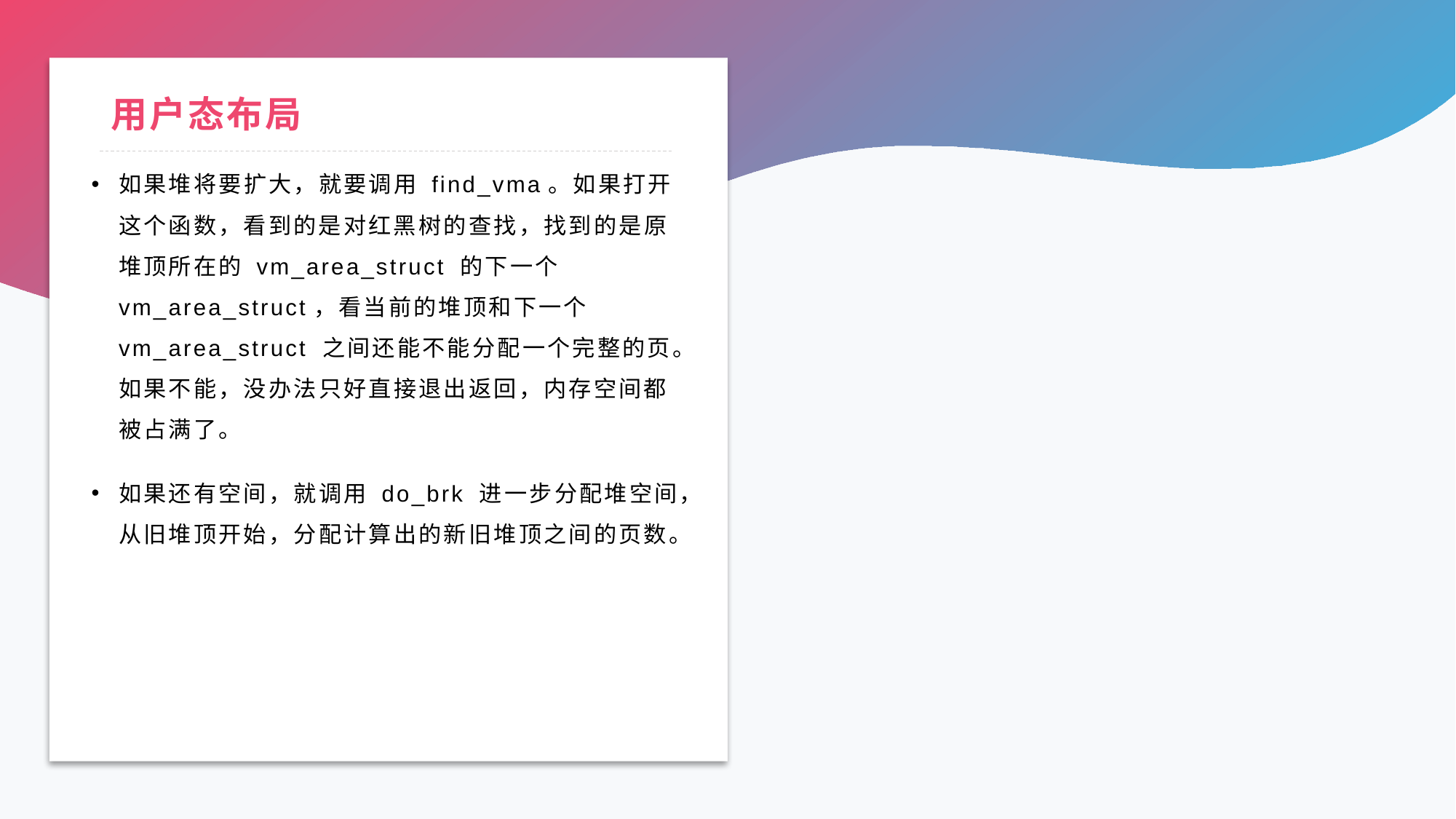

# 用户态布局
如果堆将要扩大，就要调用 find_vma。如果打开这个函数，看到的是对红黑树的查找，找到的是原堆顶所在的 vm_area_struct 的下一个 vm_area_struct，看当前的堆顶和下一个 vm_area_struct 之间还能不能分配一个完整的页。如果不能，没办法只好直接退出返回，内存空间都被占满了。
如果还有空间，就调用 do_brk 进一步分配堆空间，从旧堆顶开始，分配计算出的新旧堆顶之间的页数。